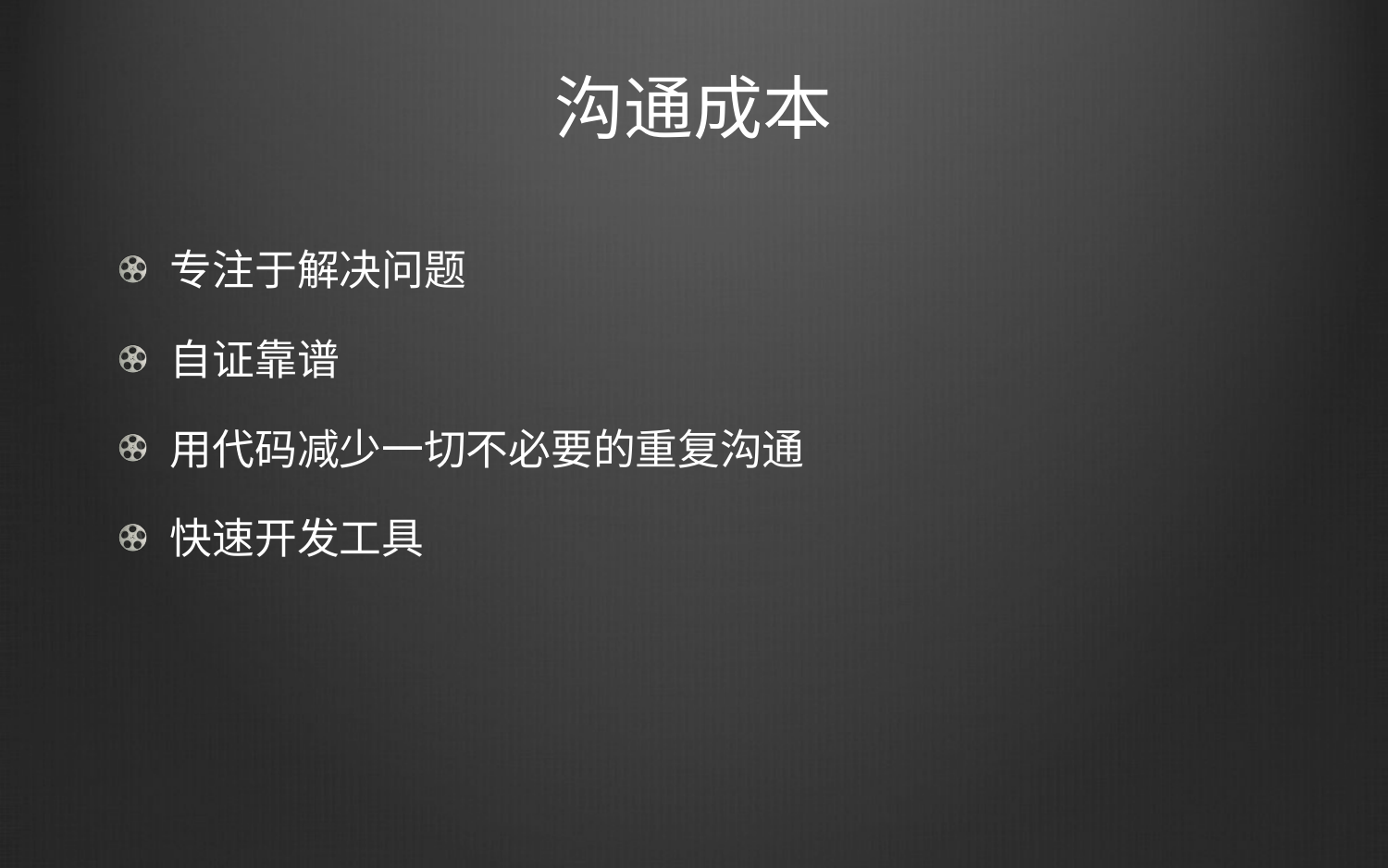

# 沟通成本
专注于解决问题
自证靠谱
用代码减少一切不必要的重复沟通
快速开发工具